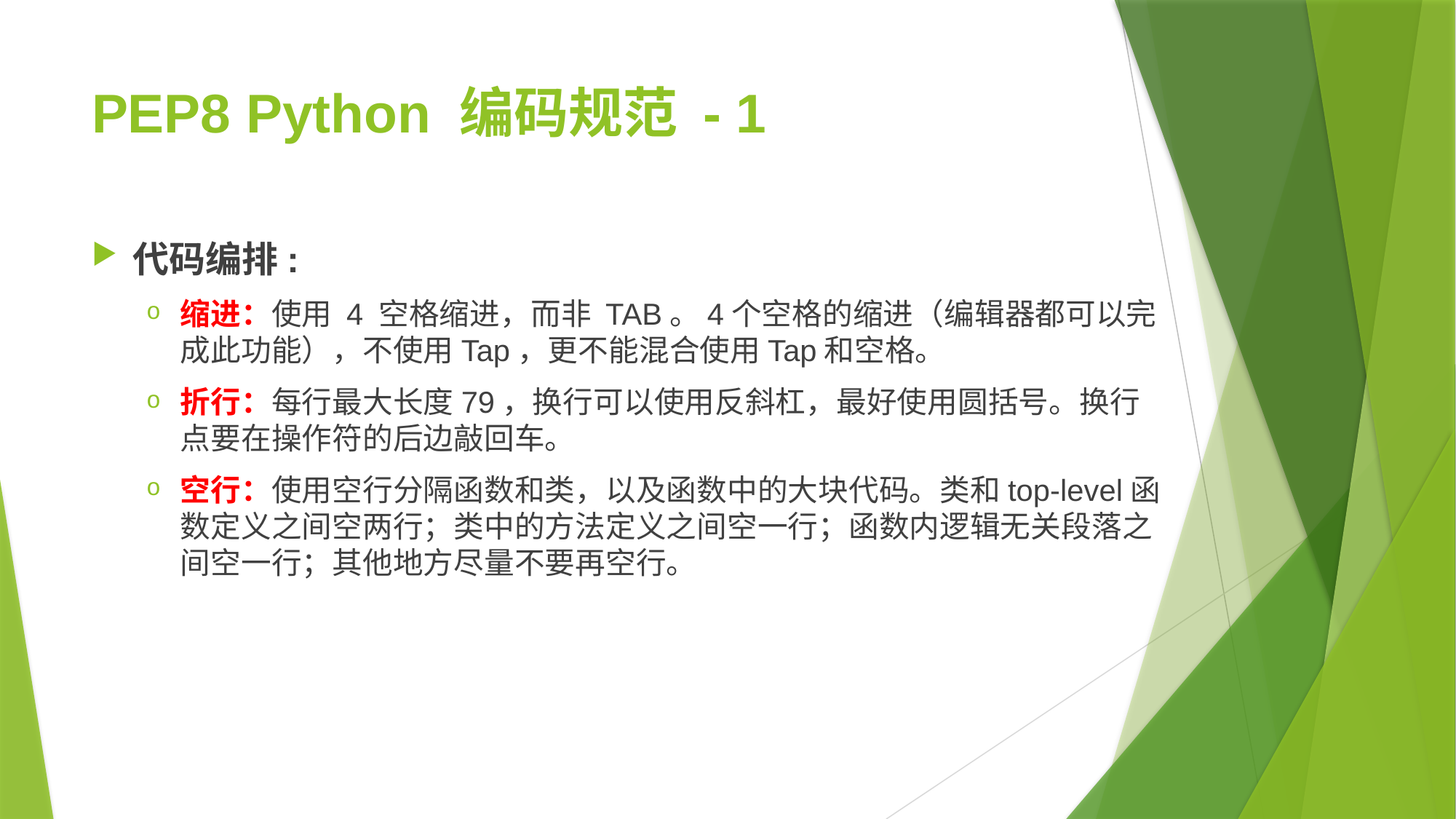

# PEP8 Python 编码规范 - 1
代码编排:
缩进：使用 4 空格缩进，而非 TAB。4个空格的缩进（编辑器都可以完成此功能），不使用Tap，更不能混合使用Tap和空格。
折行：每行最大长度79，换行可以使用反斜杠，最好使用圆括号。换行点要在操作符的后边敲回车。
空行：使用空行分隔函数和类，以及函数中的大块代码。类和top-level函数定义之间空两行；类中的方法定义之间空一行；函数内逻辑无关段落之间空一行；其他地方尽量不要再空行。